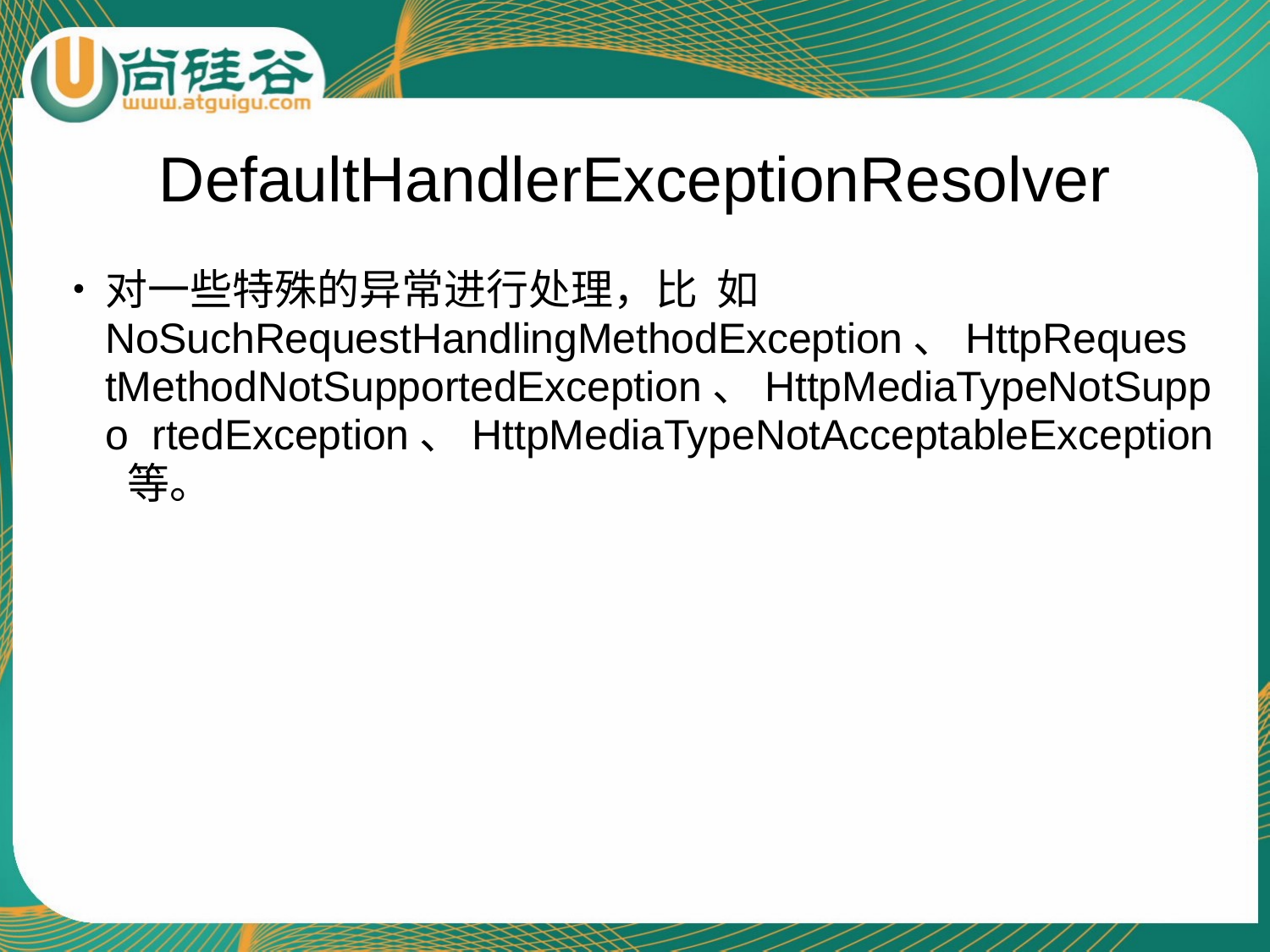

# DefaultHandlerExceptionResolver
•	对一些特殊的异常进行处理，比  如NoSuchRequestHandlingMethodException、HttpReques  tMethodNotSupportedException、HttpMediaTypeNotSuppo  rtedException、HttpMediaTypeNotAcceptableException  等。